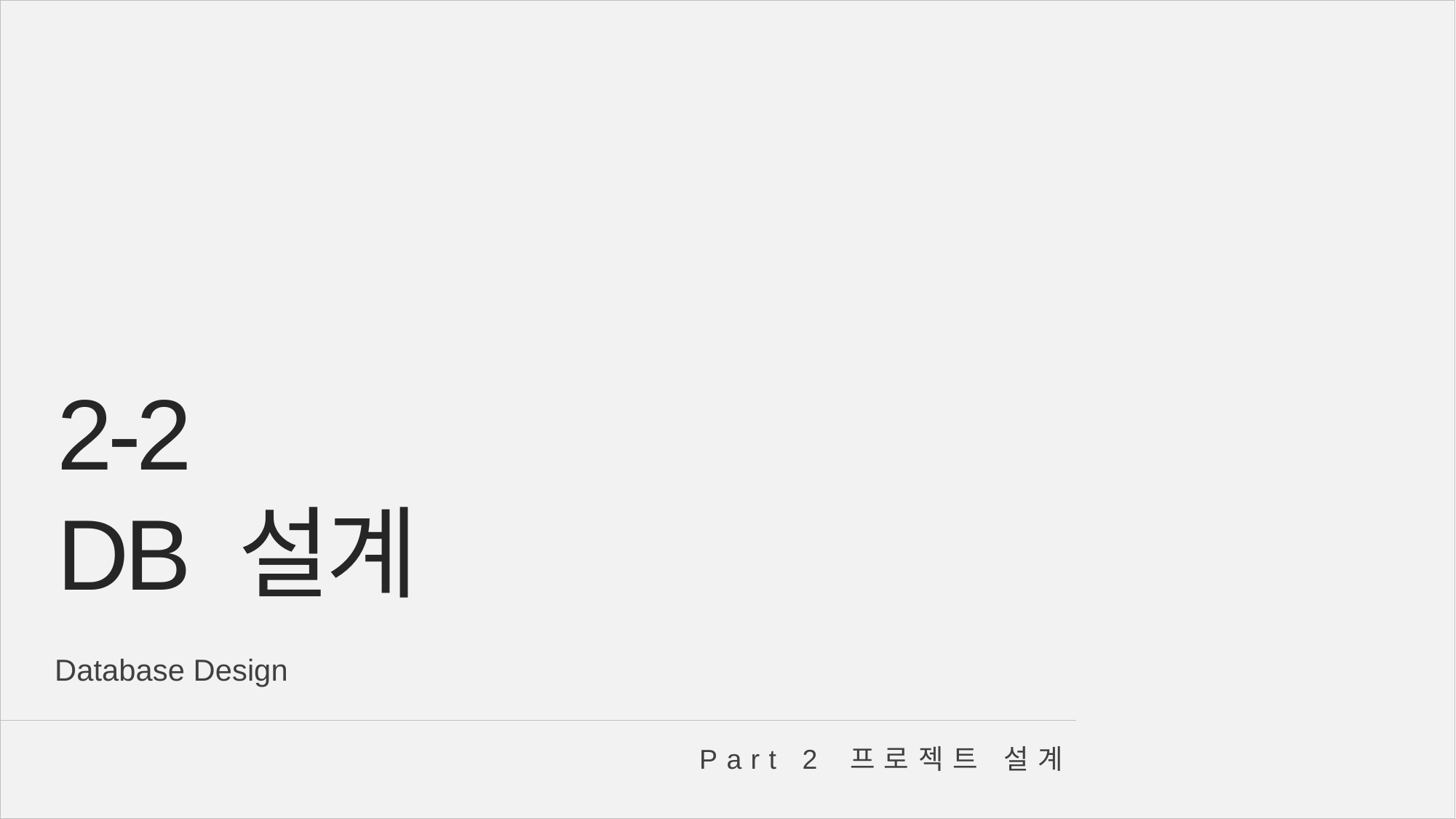

2-2
DB 설계
Database Design
Part 2 프로젝트 설계